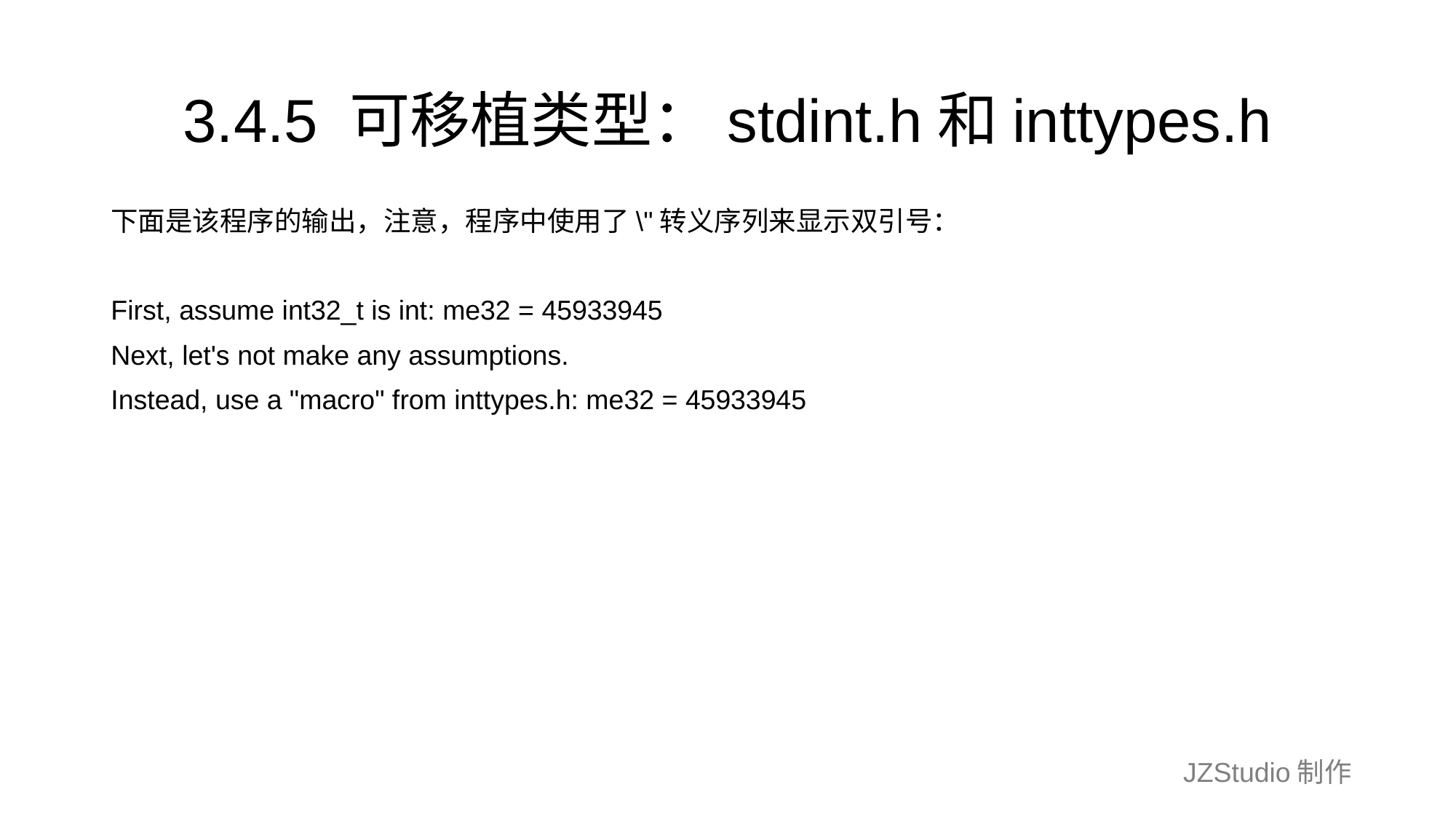

# 3.4.5 可移植类型：stdint.h和inttypes.h
下面是该程序的输出，注意，程序中使用了\"转义序列来显示双引号：

First, assume int32_t is int: me32 = 45933945
Next, let's not make any assumptions.
Instead, use a "macro" from inttypes.h: me32 = 45933945